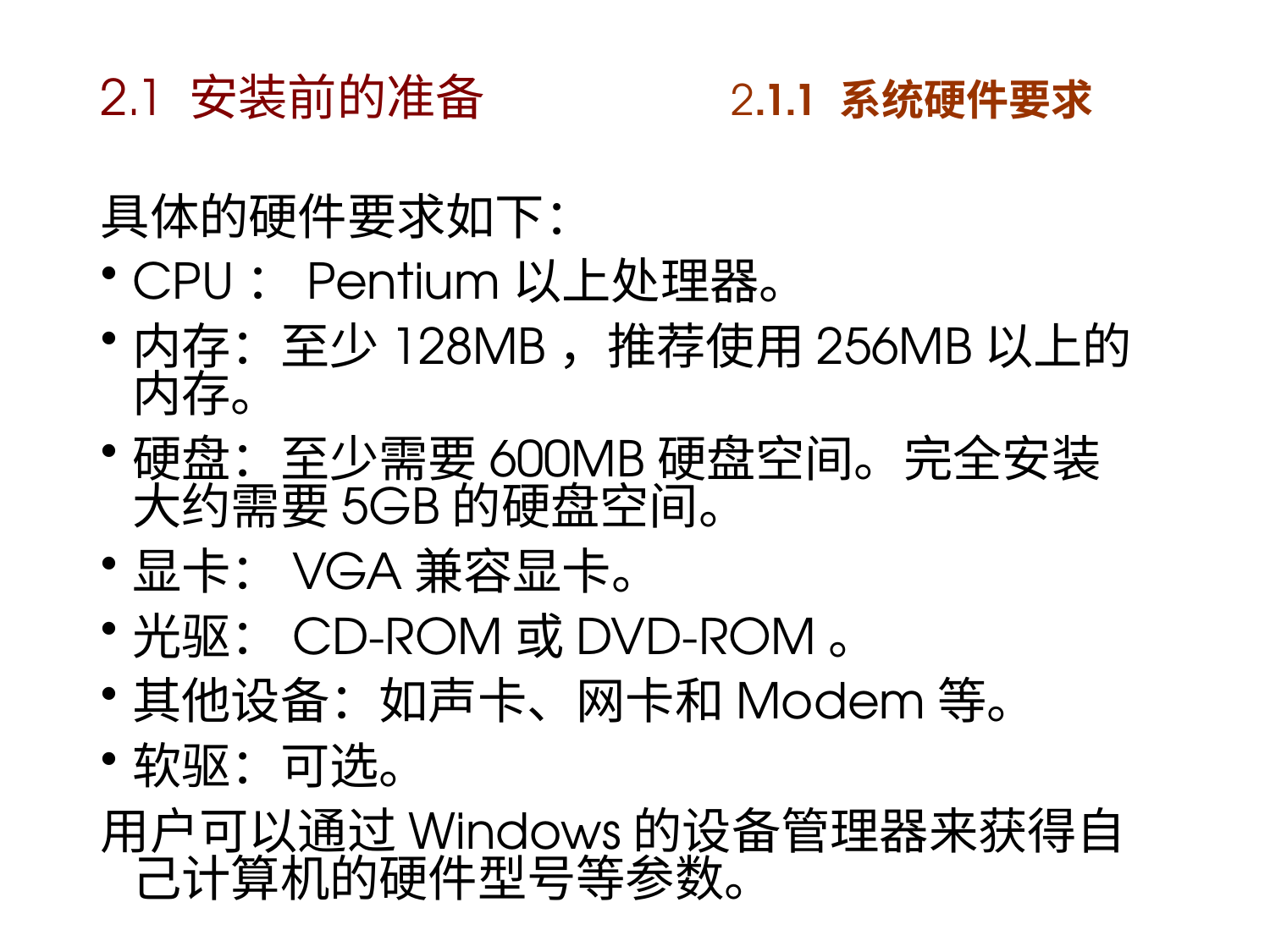

# 2.1 安装前的准备	      2.1.1 系统硬件要求
具体的硬件要求如下：
CPU：Pentium以上处理器。
内存：至少128MB，推荐使用256MB以上的内存。
硬盘：至少需要600MB硬盘空间。完全安装大约需要5GB的硬盘空间。
显卡：VGA兼容显卡。
光驱：CD-ROM或DVD-ROM。
其他设备：如声卡、网卡和Modem等。
软驱：可选。
用户可以通过Windows的设备管理器来获得自己计算机的硬件型号等参数。